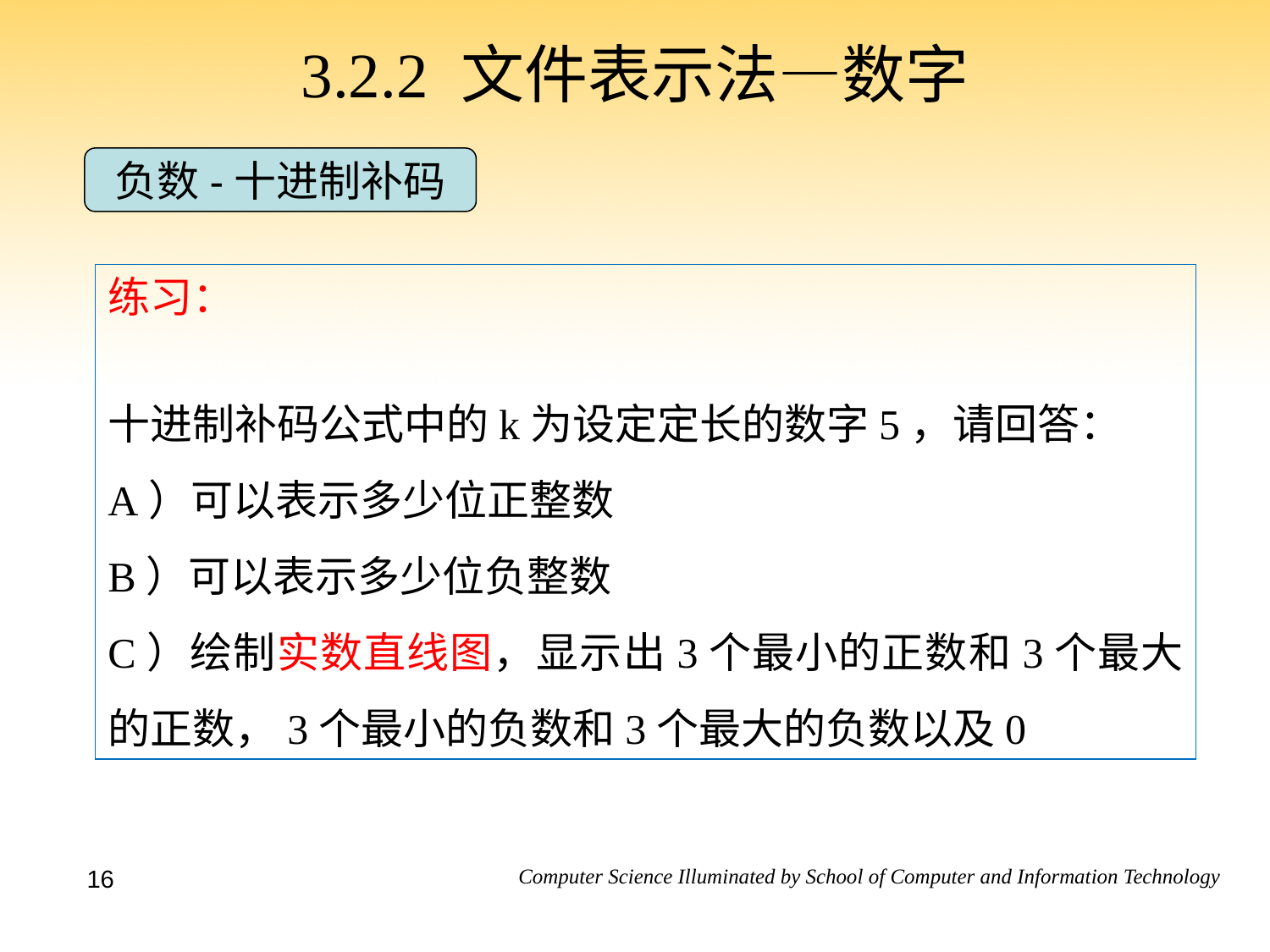

3.2.2 文件表示法—数字
负数-十进制补码
练习：

十进制补码公式中的k为设定定长的数字5，请回答：
A）可以表示多少位正整数
B）可以表示多少位负整数
C）绘制实数直线图，显示出3个最小的正数和3个最大的正数，3个最小的负数和3个最大的负数以及0
16